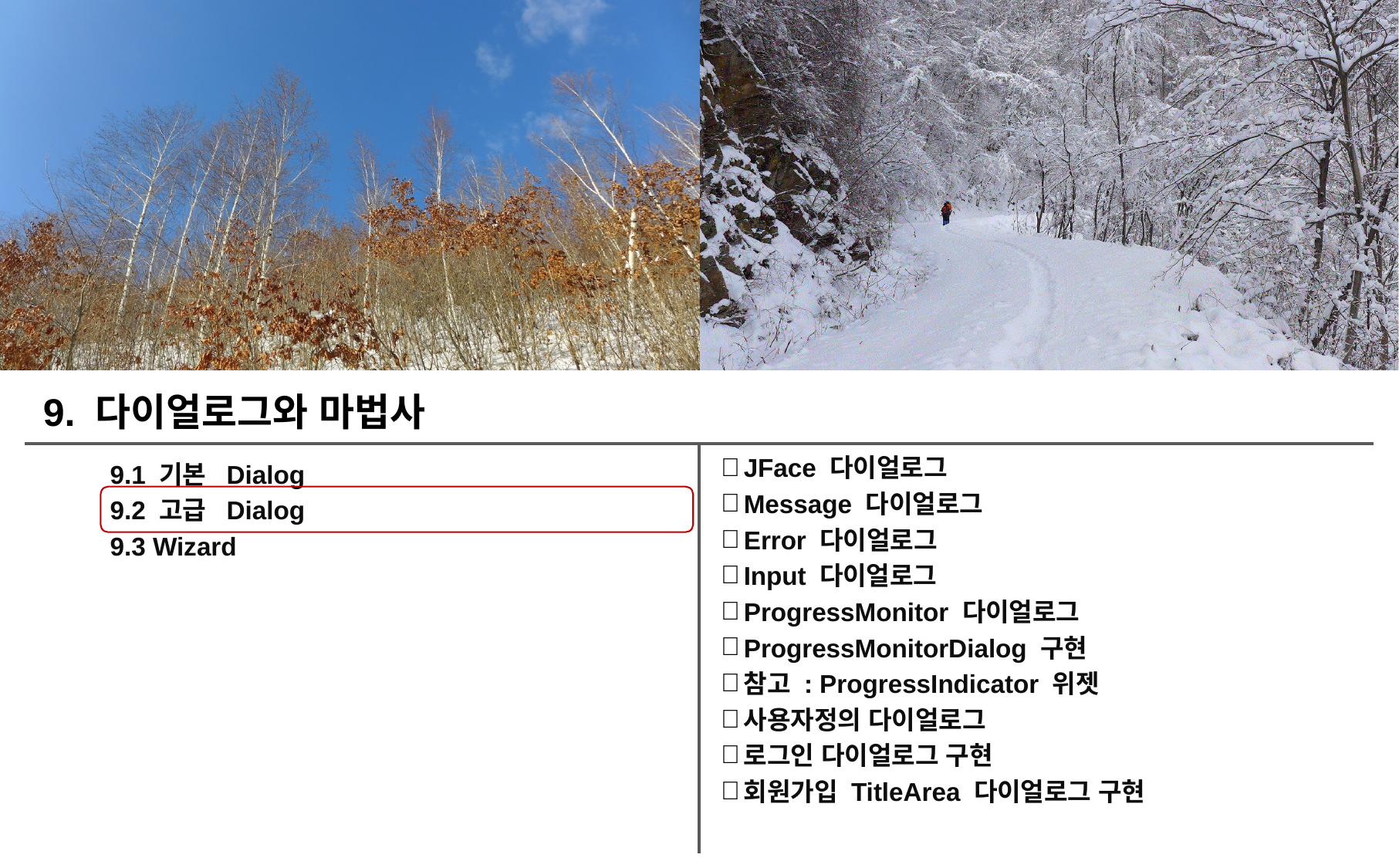

9. 다이얼로그와 마법사
JFace 다이얼로그
Message 다이얼로그
Error 다이얼로그
Input 다이얼로그
ProgressMonitor 다이얼로그
ProgressMonitorDialog 구현
참고 : ProgressIndicator 위젯
사용자정의 다이얼로그
로그인 다이얼로그 구현
회원가입 TitleArea 다이얼로그 구현
9.1 기본  Dialog
9.2 고급  Dialog
9.3 Wizard